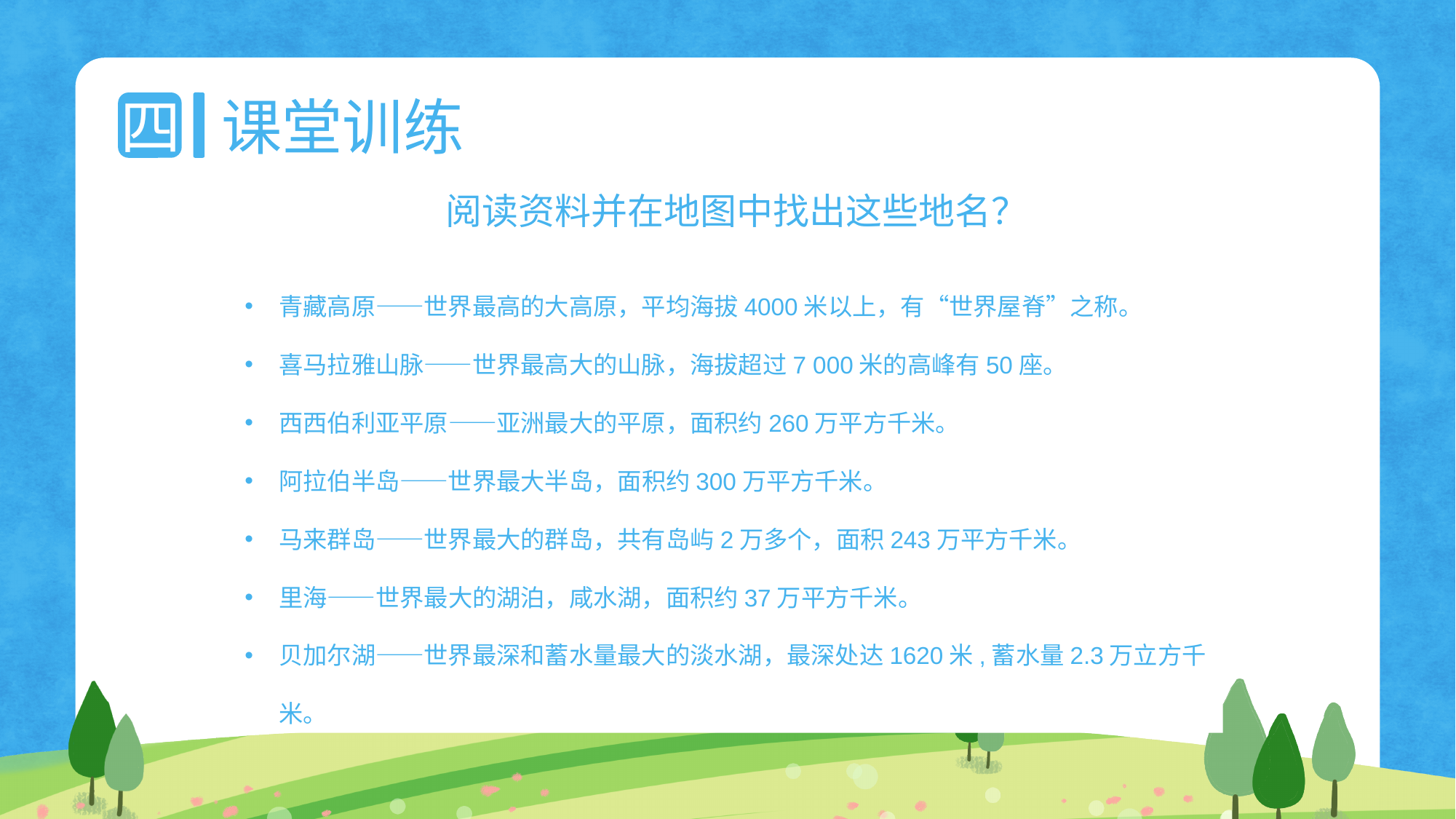

四
课堂训练
 阅读资料并在地图中找出这些地名？
青藏高原——世界最高的大高原，平均海拔4000米以上，有“世界屋脊”之称。
喜马拉雅山脉——世界最高大的山脉，海拔超过7 000米的高峰有50座。
西西伯利亚平原——亚洲最大的平原，面积约260万平方千米。
阿拉伯半岛——世界最大半岛，面积约300万平方千米。
马来群岛——世界最大的群岛，共有岛屿2万多个，面积243万平方千米。
里海——世界最大的湖泊，咸水湖，面积约37万平方千米。
贝加尔湖——世界最深和蓄水量最大的淡水湖，最深处达1620米,蓄水量2.3万立方千米。